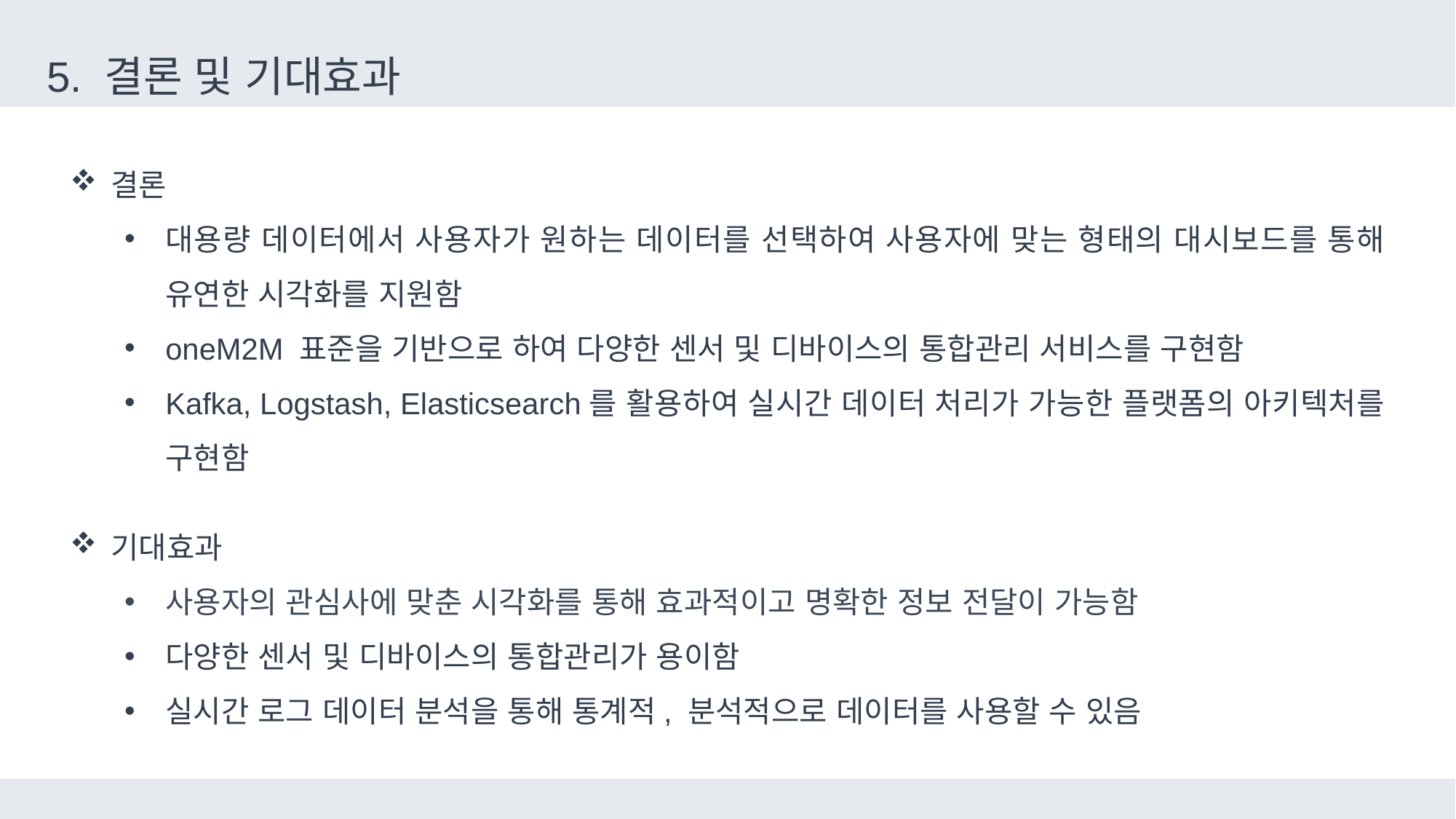

5. 결론 및 기대효과
결론
대용량 데이터에서 사용자가 원하는 데이터를 선택하여 사용자에 맞는 형태의 대시보드를 통해 유연한 시각화를 지원함
oneM2M 표준을 기반으로 하여 다양한 센서 및 디바이스의 통합관리 서비스를 구현함
Kafka, Logstash, Elasticsearch를 활용하여 실시간 데이터 처리가 가능한 플랫폼의 아키텍처를 구현함
기대효과
사용자의 관심사에 맞춘 시각화를 통해 효과적이고 명확한 정보 전달이 가능함
다양한 센서 및 디바이스의 통합관리가 용이함
실시간 로그 데이터 분석을 통해 통계적, 분석적으로 데이터를 사용할 수 있음